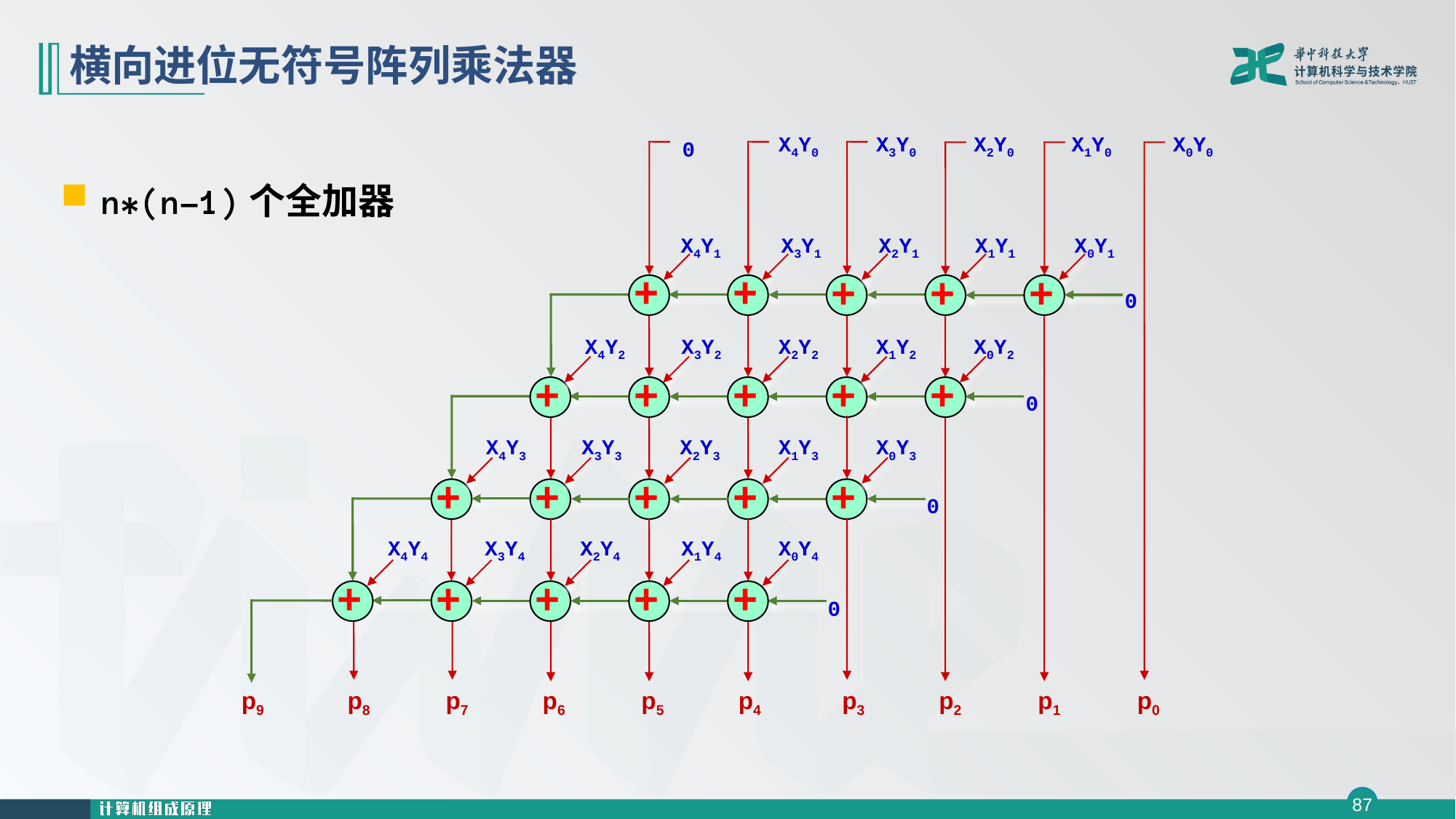

# 横向进位无符号阵列乘法器
0

+

+

+

+

p5
X4Y0
X3Y0
X2Y0
X1Y0
X0Y0

+

+

+

+

0
p4

0
+

+

+

+

n*(n-1)个全加器
X4Y1
X3Y1
X2Y1
X1Y1
X0Y1

+

0

+

+

+

  p6

X4Y2
X3Y2
X2Y2
X1Y2
X0Y2

+

0

+

+

   p7

X4Y3
X3Y3
X2Y3
X1Y3
X0Y3

+

p8
X4Y4
X3Y4
X2Y4
X1Y4
X0Y4

p9
 p3
  p2
  p1
p0